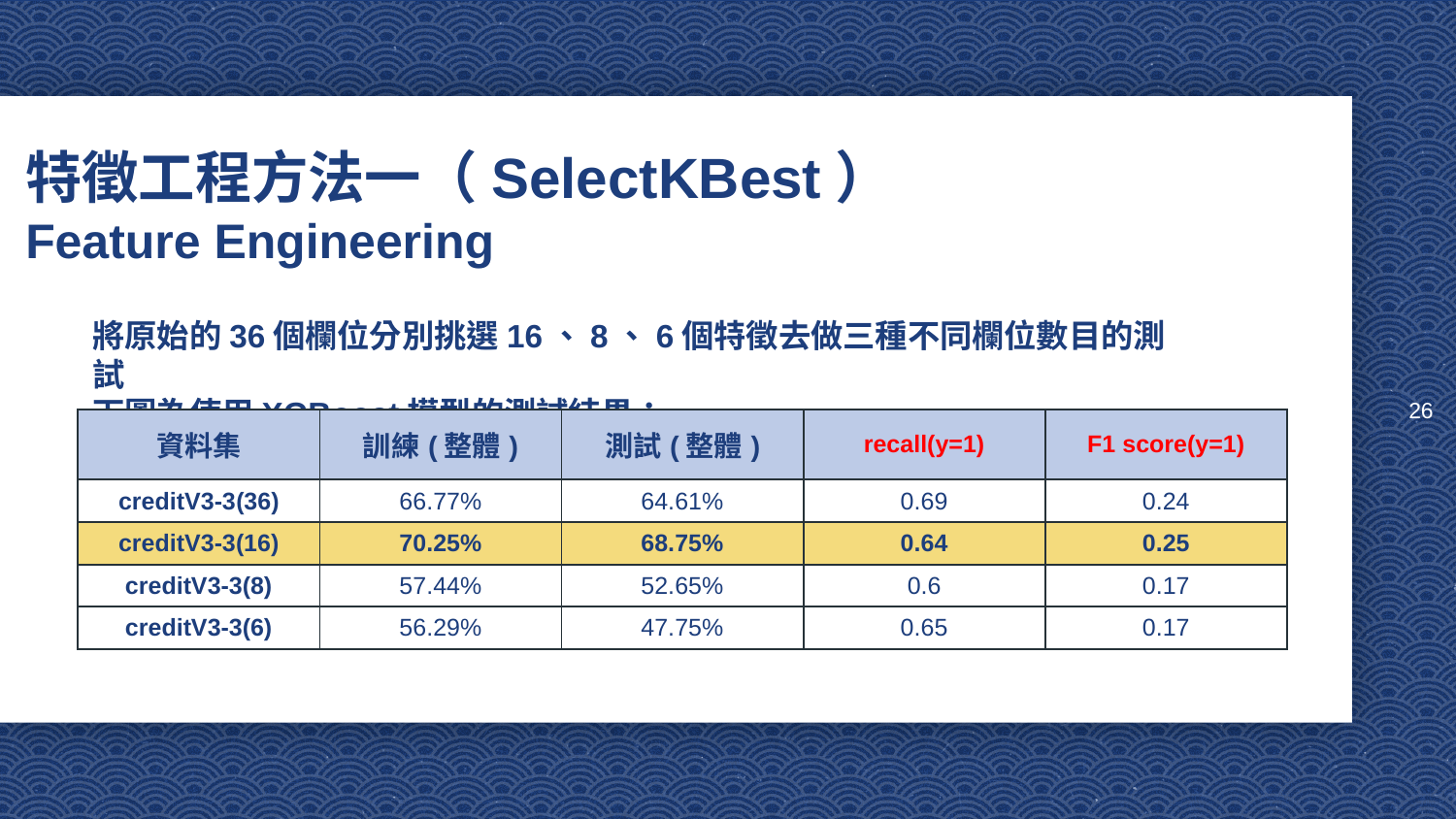

26
# 特徵工程方法一（SelectKBest） Feature Engineering
將原始的36個欄位分別挑選16、8、6個特徵去做三種不同欄位數目的測試
下圖為使用XGBoost模型的測試結果：
| 資料集 | 訓練(整體) | 測試(整體) | recall(y=1) | F1 score(y=1) |
| --- | --- | --- | --- | --- |
| creditV3-3(36) | 66.77% | 64.61% | 0.69 | 0.24 |
| creditV3-3(16) | 70.25% | 68.75% | 0.64 | 0.25 |
| creditV3-3(8) | 57.44% | 52.65% | 0.6 | 0.17 |
| creditV3-3(6) | 56.29% | 47.75% | 0.65 | 0.17 |